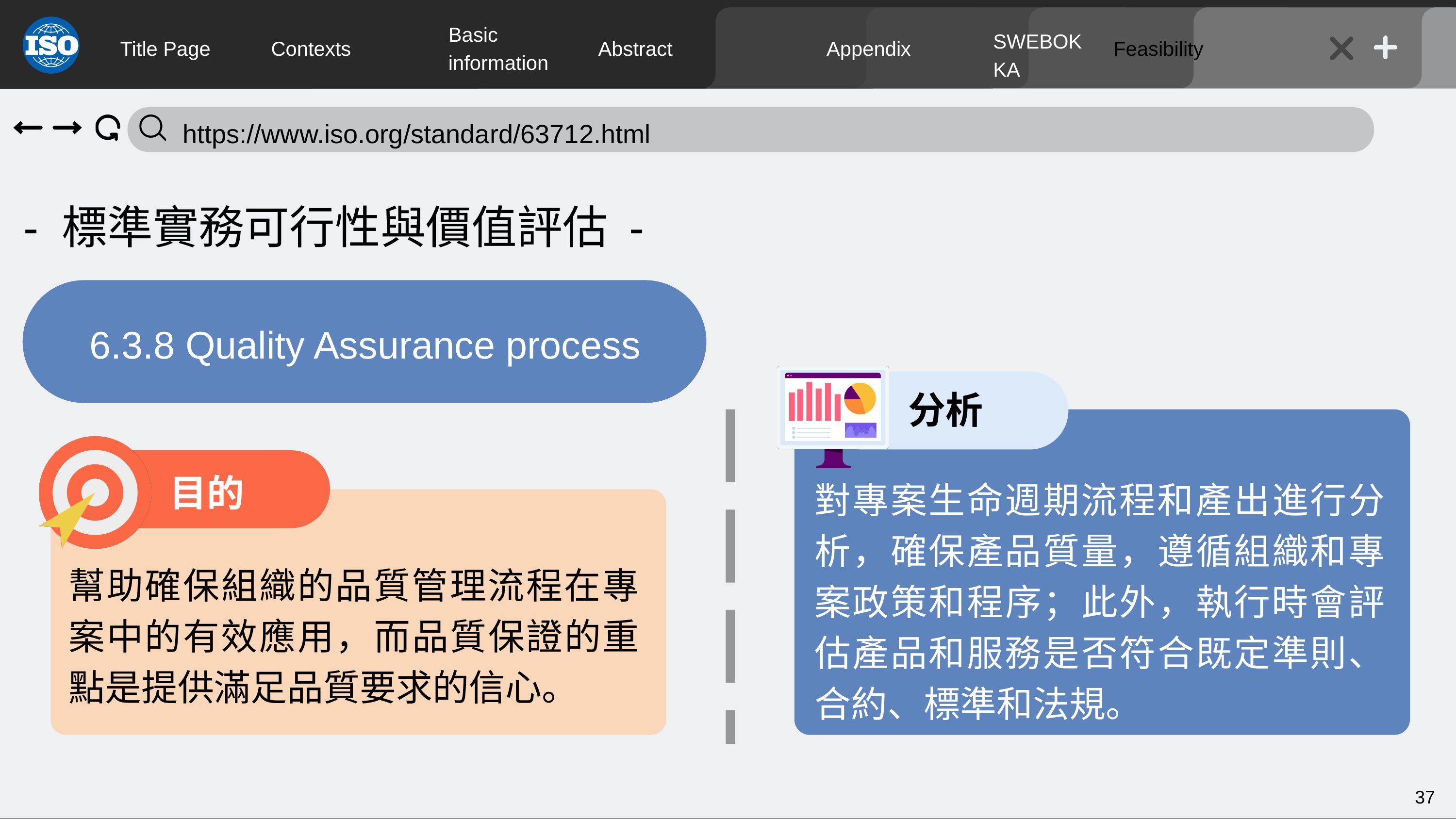

Basic
information

SWEBOK KA
Title Page
Contexts
Abstract
Appendix
Feasibility

       https://www.iso.org/standard/63712.html

- 標準實務可行性與價值評估 -

6.3.8 Quality Assurance process

分析

目的

對專案生命週期流程和產出進行分析，確保產品質量，遵循組織和專案政策和程序；此外，執行時會評估產品和服務是否符合既定準則、合約、標準和法規。

幫助確保組織的品質管理流程在專案中的有效應用，而品質保證的重點是提供滿足品質要求的信心。
37